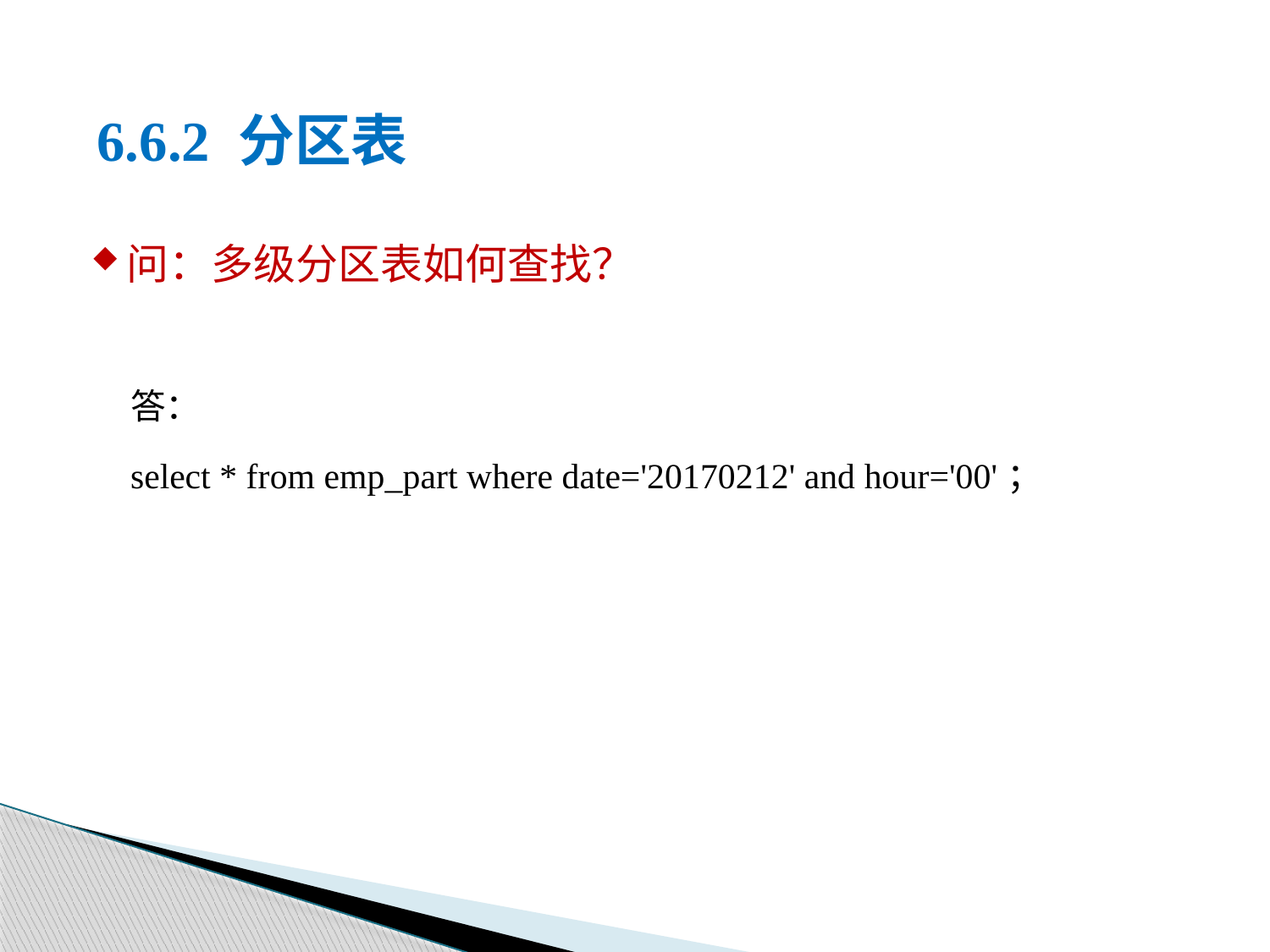

6.6.2 分区表
问：多级分区表如何查找？

答：
select * from emp_part where date='20170212' and hour='00'；